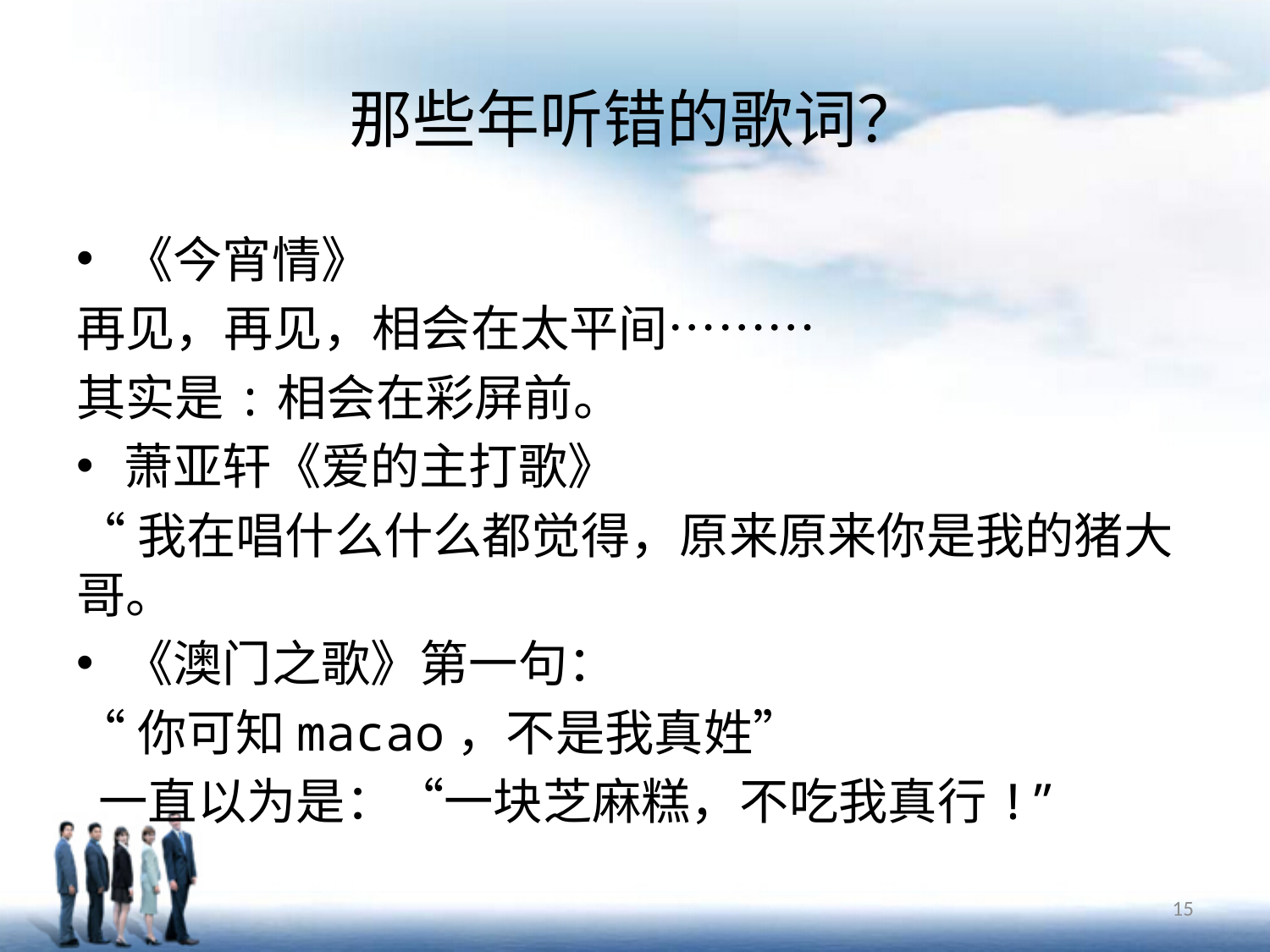

# 那些年听错的歌词？
《今宵情》
再见，再见，相会在太平间………
其实是:相会在彩屏前。
萧亚轩《爱的主打歌》
“我在唱什么什么都觉得，原来原来你是我的猪大哥。
《澳门之歌》第一句：
“你可知macao，不是我真姓”
 一直以为是：“一块芝麻糕，不吃我真行!”

15